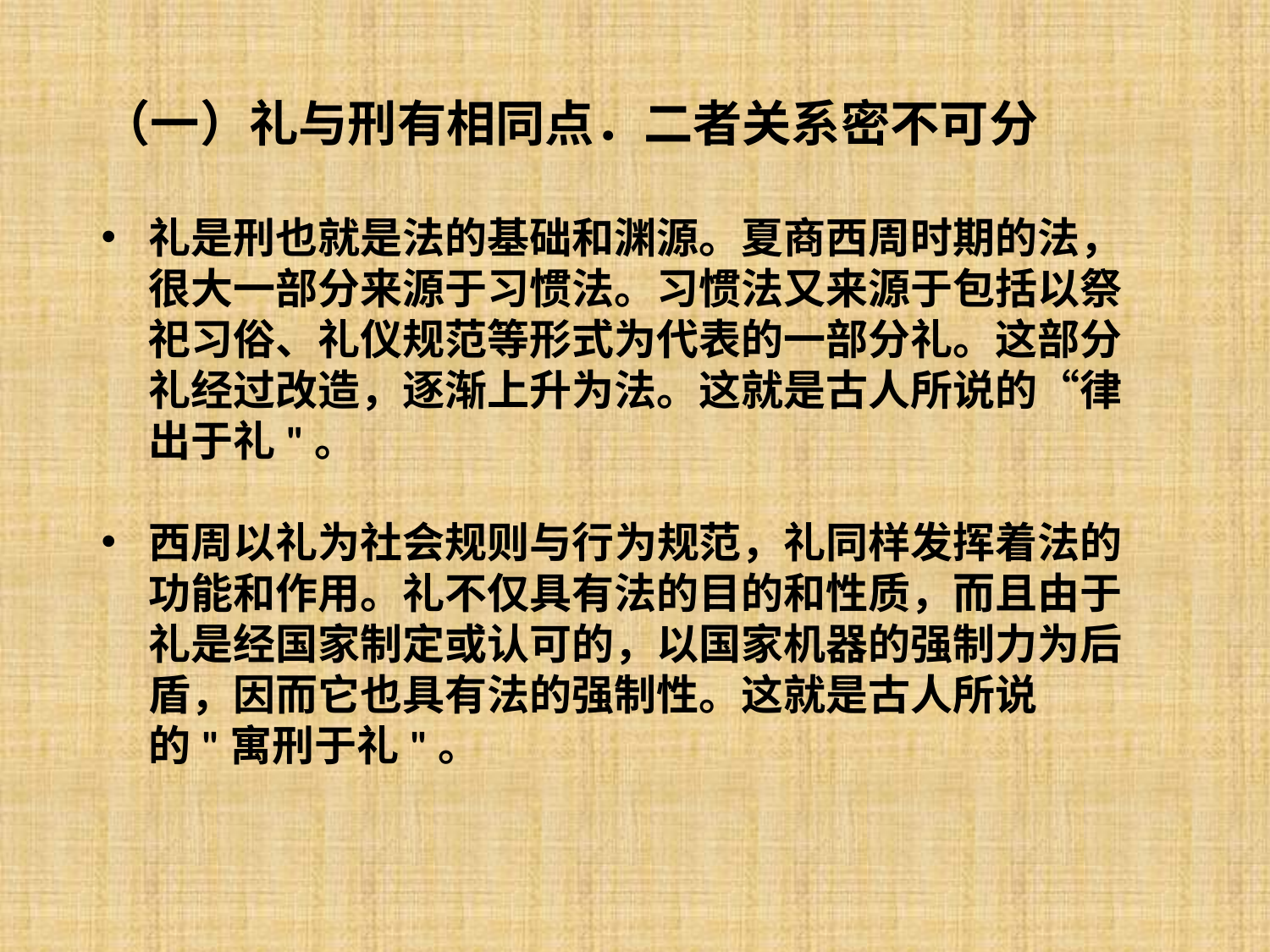

（一）礼与刑有相同点．二者关系密不可分

礼是刑也就是法的基础和渊源。夏商西周时期的法，很大一部分来源于习惯法。习惯法又来源于包括以祭祀习俗、礼仪规范等形式为代表的一部分礼。这部分礼经过改造，逐渐上升为法。这就是古人所说的“律出于礼"。

西周以礼为社会规则与行为规范，礼同样发挥着法的功能和作用。礼不仅具有法的目的和性质，而且由于礼是经国家制定或认可的，以国家机器的强制力为后盾，因而它也具有法的强制性。这就是古人所说的"寓刑于礼"。